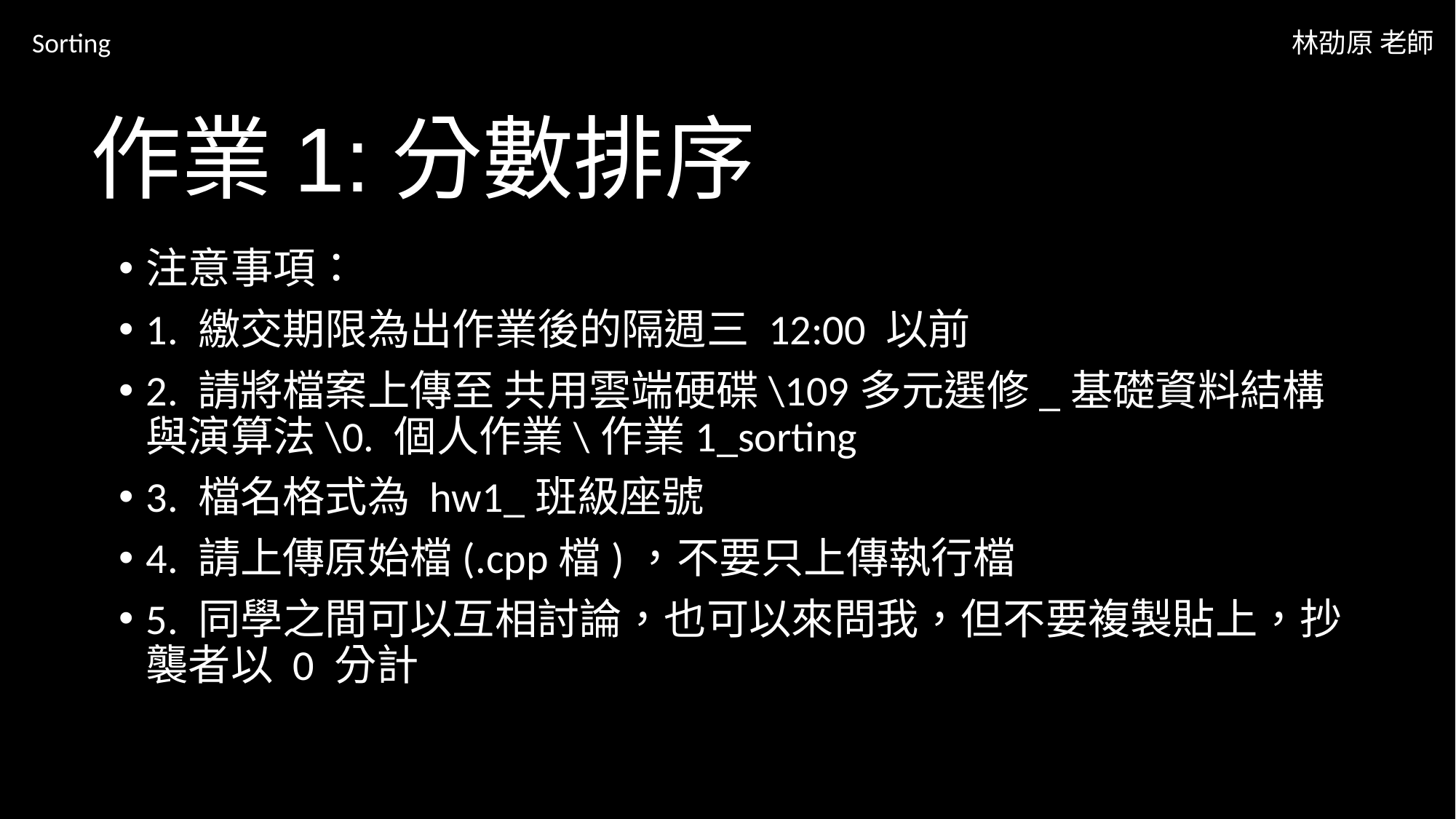

Sorting
林劭原 老師
# 作業1:分數排序
注意事項：
1. 繳交期限為出作業後的隔週三 12:00 以前
2. 請將檔案上傳至 共用雲端硬碟\109多元選修_基礎資料結構與演算法\0. 個人作業\作業1_sorting
3. 檔名格式為 hw1_班級座號
4. 請上傳原始檔(.cpp檔)，不要只上傳執行檔
5. 同學之間可以互相討論，也可以來問我，但不要複製貼上，抄襲者以 0 分計